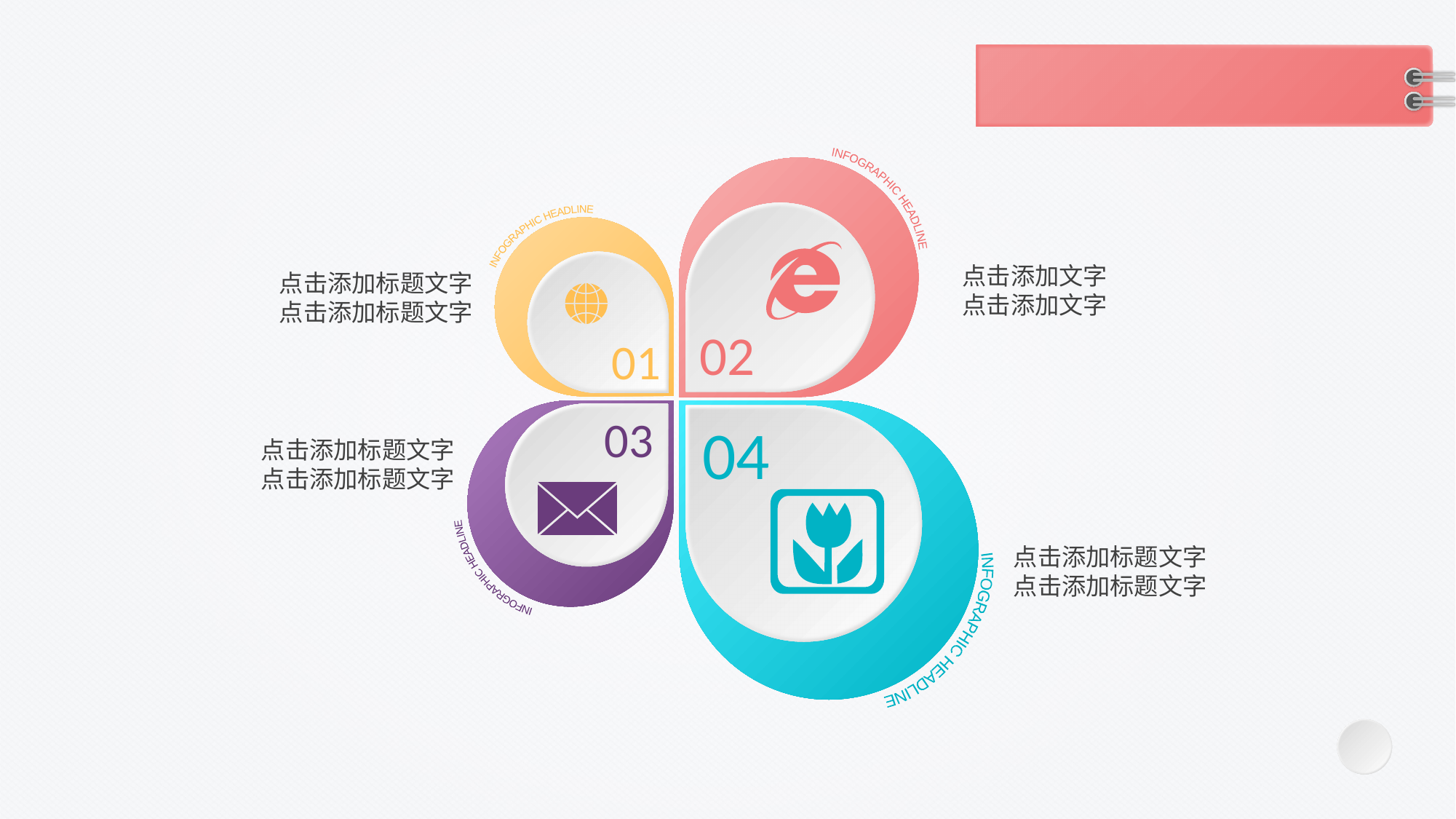

INFOGRAPHIC HEADLINE

INFOGRAPHIC HEADLINE

点击添加文字
点击添加文字
点击添加标题文字
点击添加标题文字

02
01

03

04
点击添加标题文字
点击添加标题文字
INFOGRAPHIC HEADLINE

点击添加标题文字
点击添加标题文字
INFOGRAPHIC HEADLINE